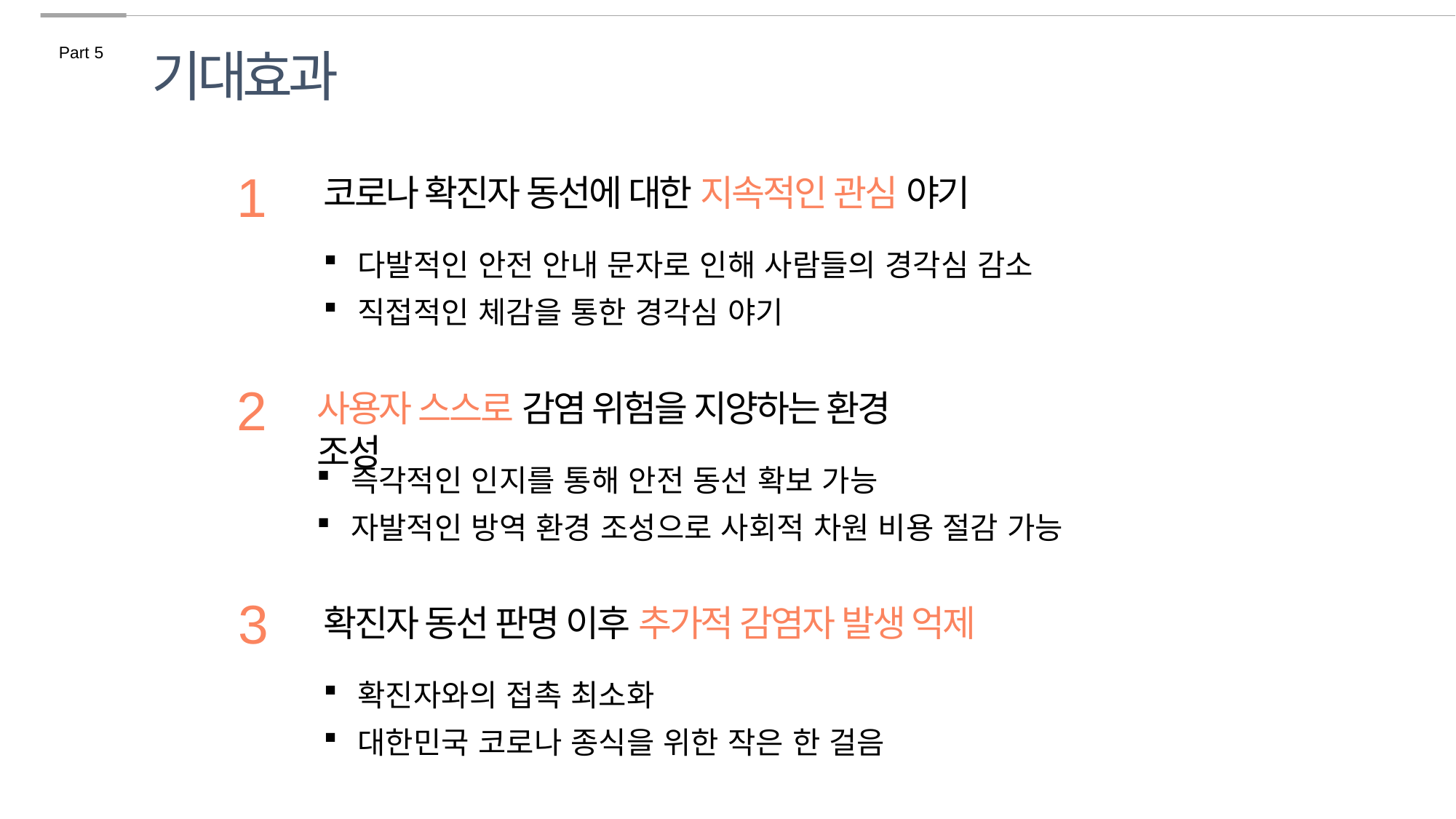

Part 5
기대효과
1
코로나 확진자 동선에 대한 지속적인 관심 야기

다발적인 안전 안내 문자로 인해 사람들의 경각심 감소
직접적인 체감을 통한 경각심 야기
2
사용자 스스로 감염 위험을 지양하는 환경 조성
즉각적인 인지를 통해 안전 동선 확보 가능
자발적인 방역 환경 조성으로 사회적 차원 비용 절감 가능
3
확진자 동선 판명 이후 추가적 감염자 발생 억제
확진자와의 접촉 최소화
대한민국 코로나 종식을 위한 작은 한 걸음